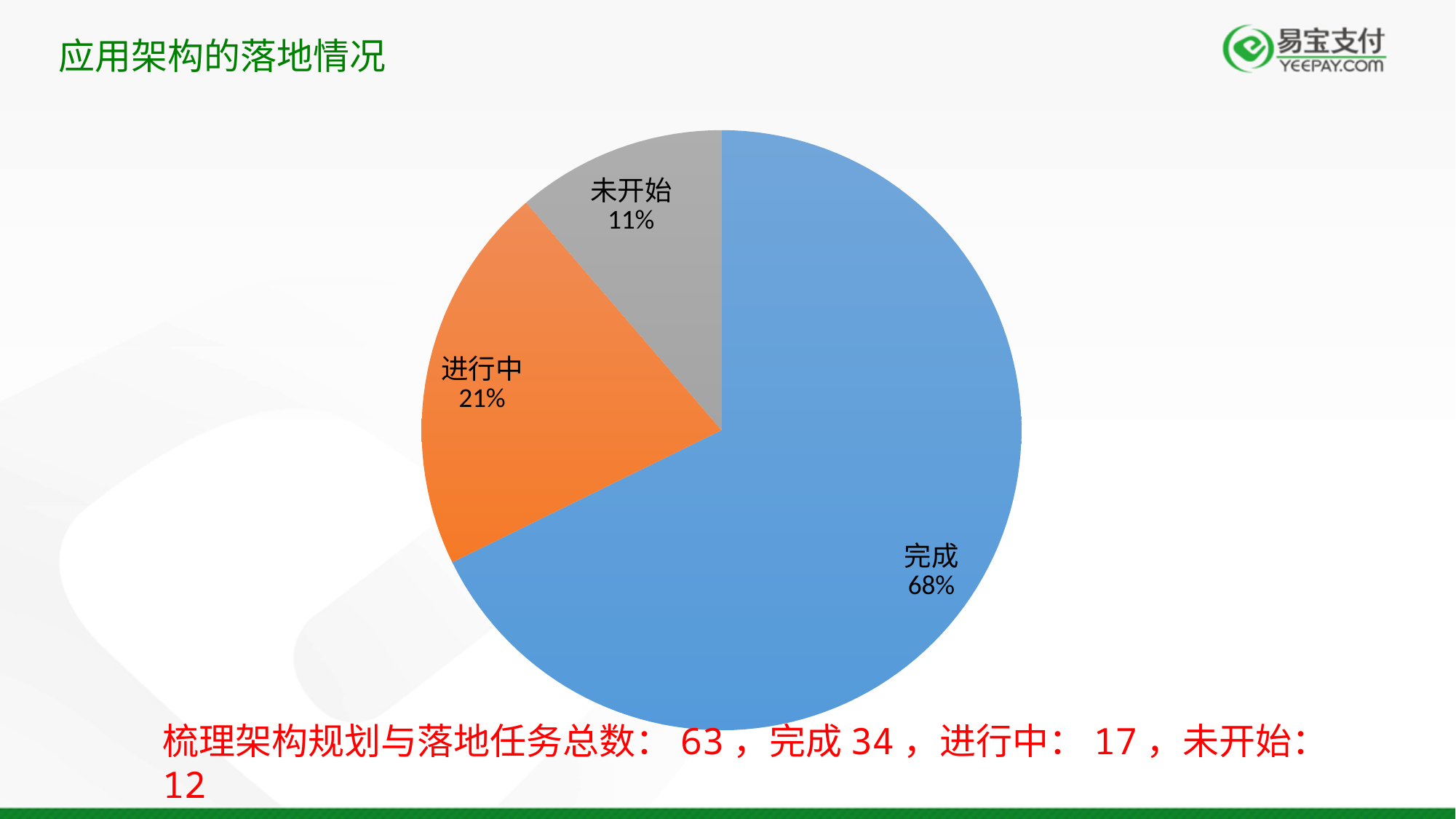

应用架构的落地情况

### Chart

| Category | 任务完成情况 |
|---|---|
| 完成 | 42.0 |
| 进行中 | 13.0 |
| 未开始 | 7.0 |
梳理架构规划与落地任务总数：63，完成34，进行中：17，未开始：12